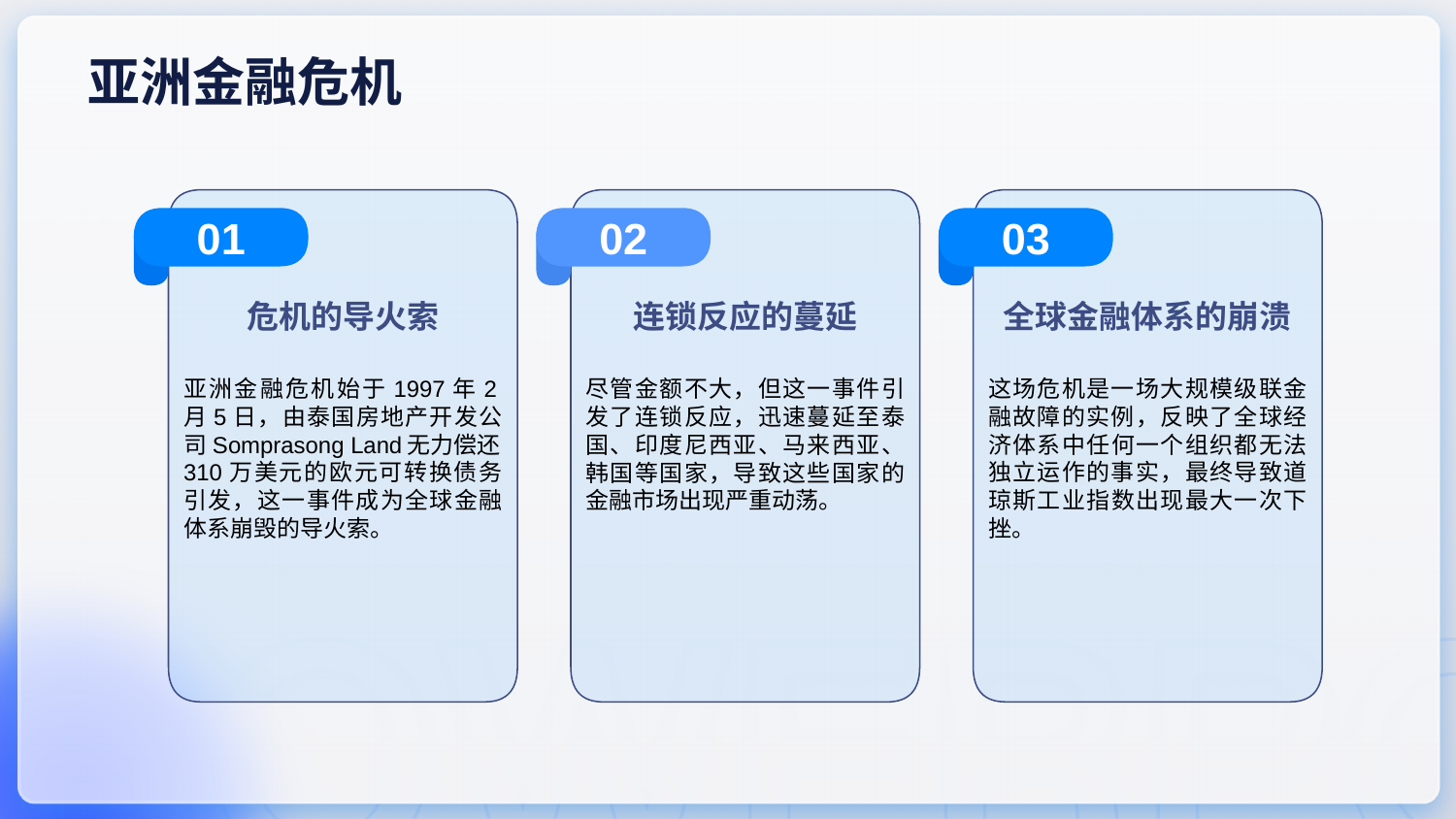

亚洲金融危机

01
02
03

危机的导火索
连锁反应的蔓延
全球金融体系的崩溃
亚洲金融危机始于1997年2月5日，由泰国房地产开发公司Somprasong Land无力偿还310万美元的欧元可转换债务引发，这一事件成为全球金融体系崩毁的导火索。
尽管金额不大，但这一事件引发了连锁反应，迅速蔓延至泰国、印度尼西亚、马来西亚、韩国等国家，导致这些国家的金融市场出现严重动荡。
这场危机是一场大规模级联金融故障的实例，反映了全球经济体系中任何一个组织都无法独立运作的事实，最终导致道琼斯工业指数出现最大一次下挫。